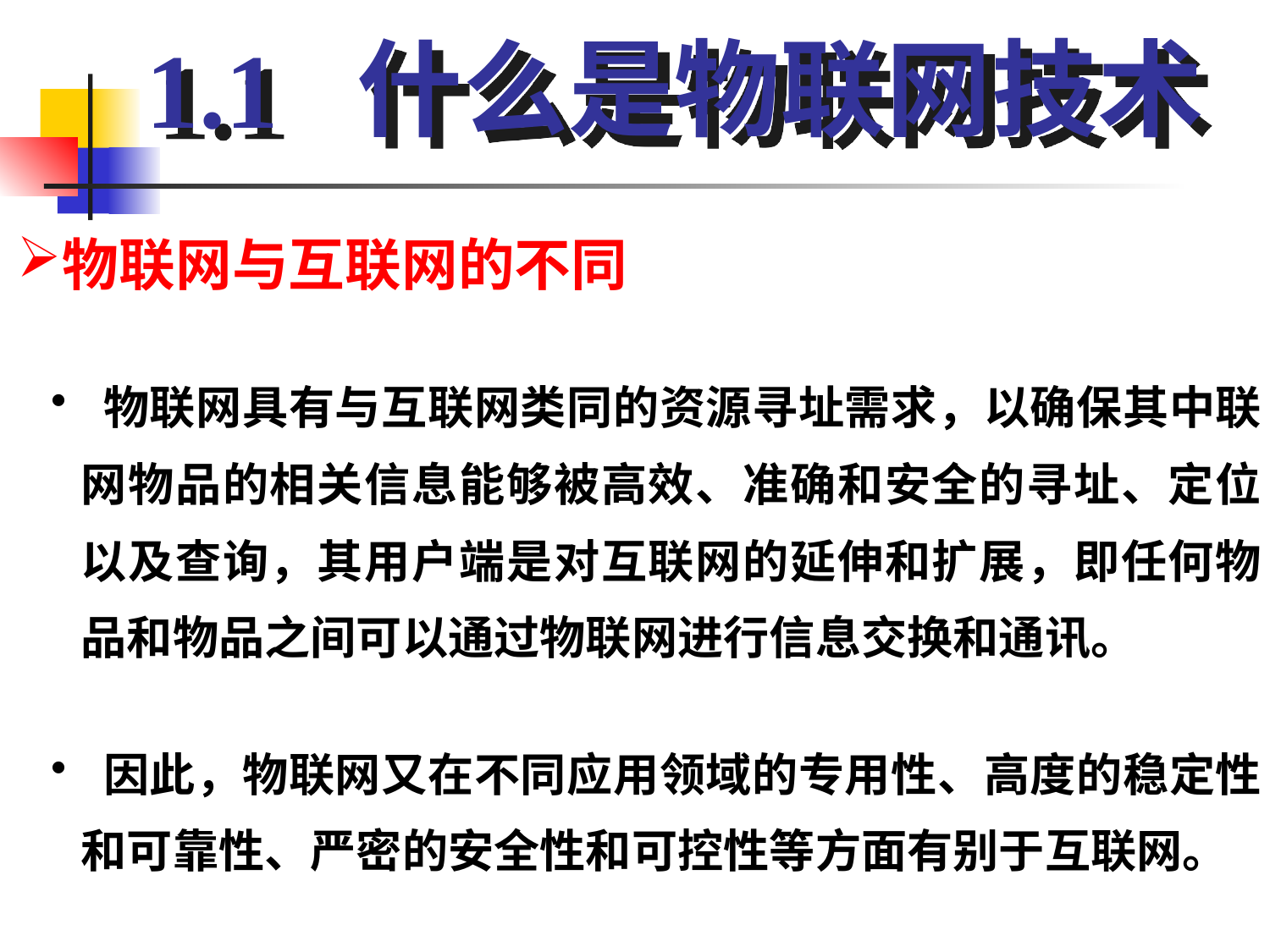

1.1  什么是物联网技术
物联网与互联网的不同

 物联网具有与互联网类同的资源寻址需求，以确保其中联网物品的相关信息能够被高效、准确和安全的寻址、定位以及查询，其用户端是对互联网的延伸和扩展，即任何物品和物品之间可以通过物联网进行信息交换和通讯。

 因此，物联网又在不同应用领域的专用性、高度的稳定性和可靠性、严密的安全性和可控性等方面有别于互联网。